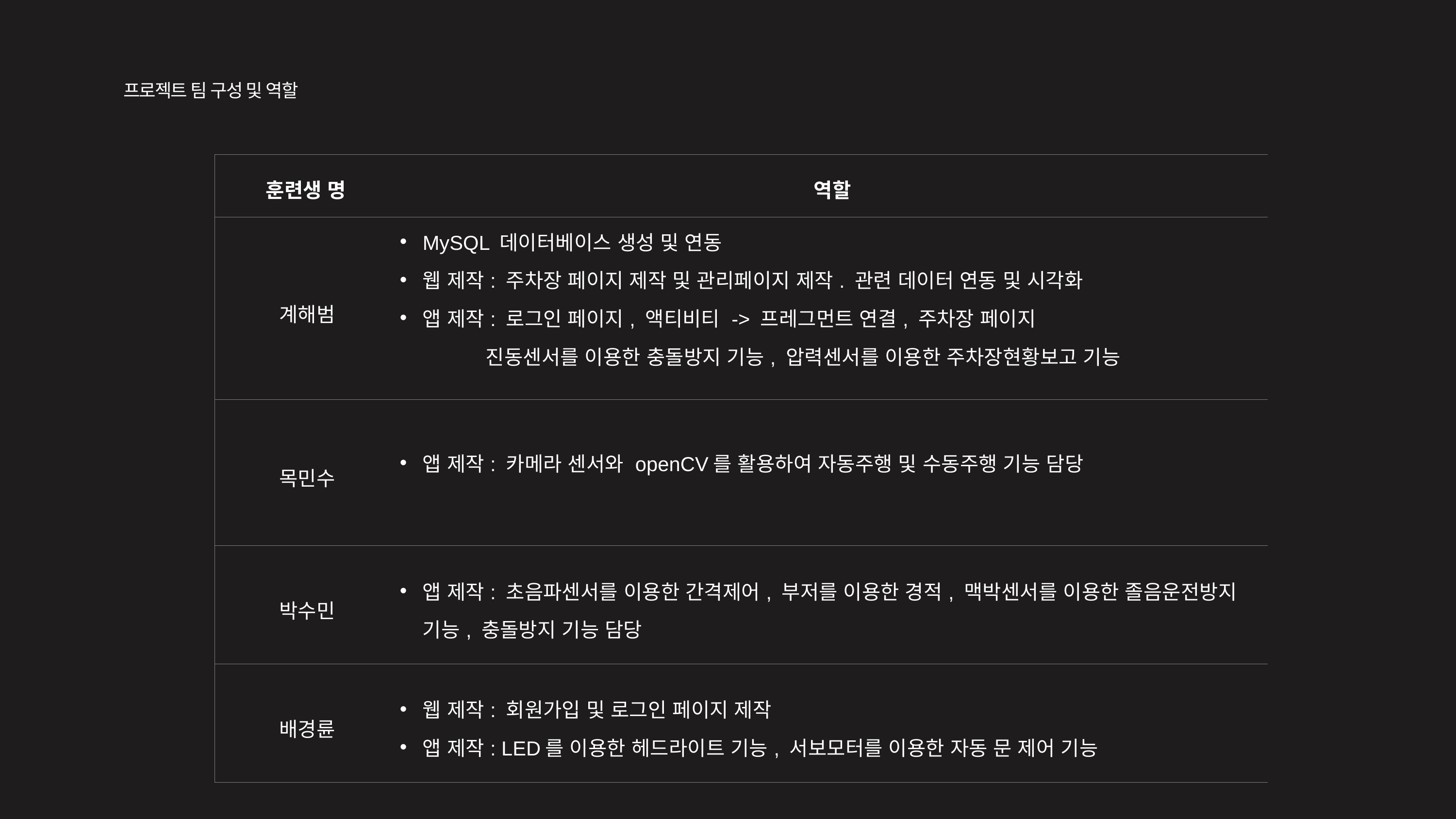

프로젝트 팀 구성 및 역할
| 훈련생 명 | 역할 |
| --- | --- |
| 계해범 | MySQL 데이터베이스 생성 및 연동 웹 제작: 주차장 페이지 제작 및 관리페이지 제작. 관련 데이터 연동 및 시각화 앱 제작: 로그인 페이지, 액티비티 -> 프레그먼트 연결, 주차장 페이지 진동센서를 이용한 충돌방지 기능, 압력센서를 이용한 주차장현황보고 기능 |
| 목민수 | 앱 제작: 카메라 센서와 openCV를 활용하여 자동주행 및 수동주행 기능 담당 |
| 박수민 | 앱 제작: 초음파센서를 이용한 간격제어, 부저를 이용한 경적, 맥박센서를 이용한 졸음운전방지 기능, 충돌방지 기능 담당 |
| 배경륜 | 웹 제작: 회원가입 및 로그인 페이지 제작 앱 제작: LED를 이용한 헤드라이트 기능, 서보모터를 이용한 자동 문 제어 기능 |